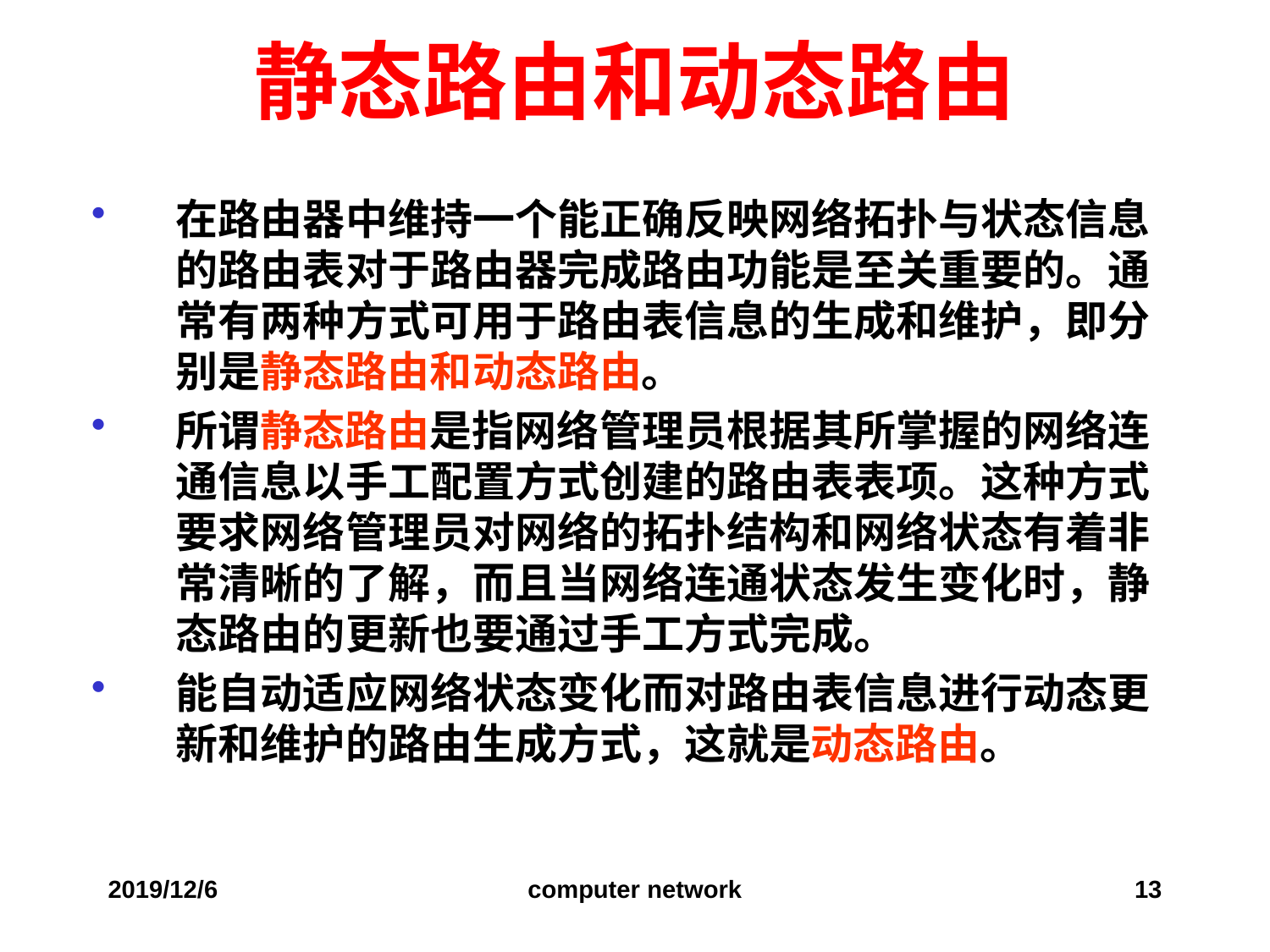

# 静态路由和动态路由
在路由器中维持一个能正确反映网络拓扑与状态信息的路由表对于路由器完成路由功能是至关重要的。通常有两种方式可用于路由表信息的生成和维护，即分别是静态路由和动态路由。
所谓静态路由是指网络管理员根据其所掌握的网络连通信息以手工配置方式创建的路由表表项。这种方式要求网络管理员对网络的拓扑结构和网络状态有着非常清晰的了解，而且当网络连通状态发生变化时，静态路由的更新也要通过手工方式完成。
能自动适应网络状态变化而对路由表信息进行动态更新和维护的路由生成方式，这就是动态路由。
2019/12/6
computer network
13